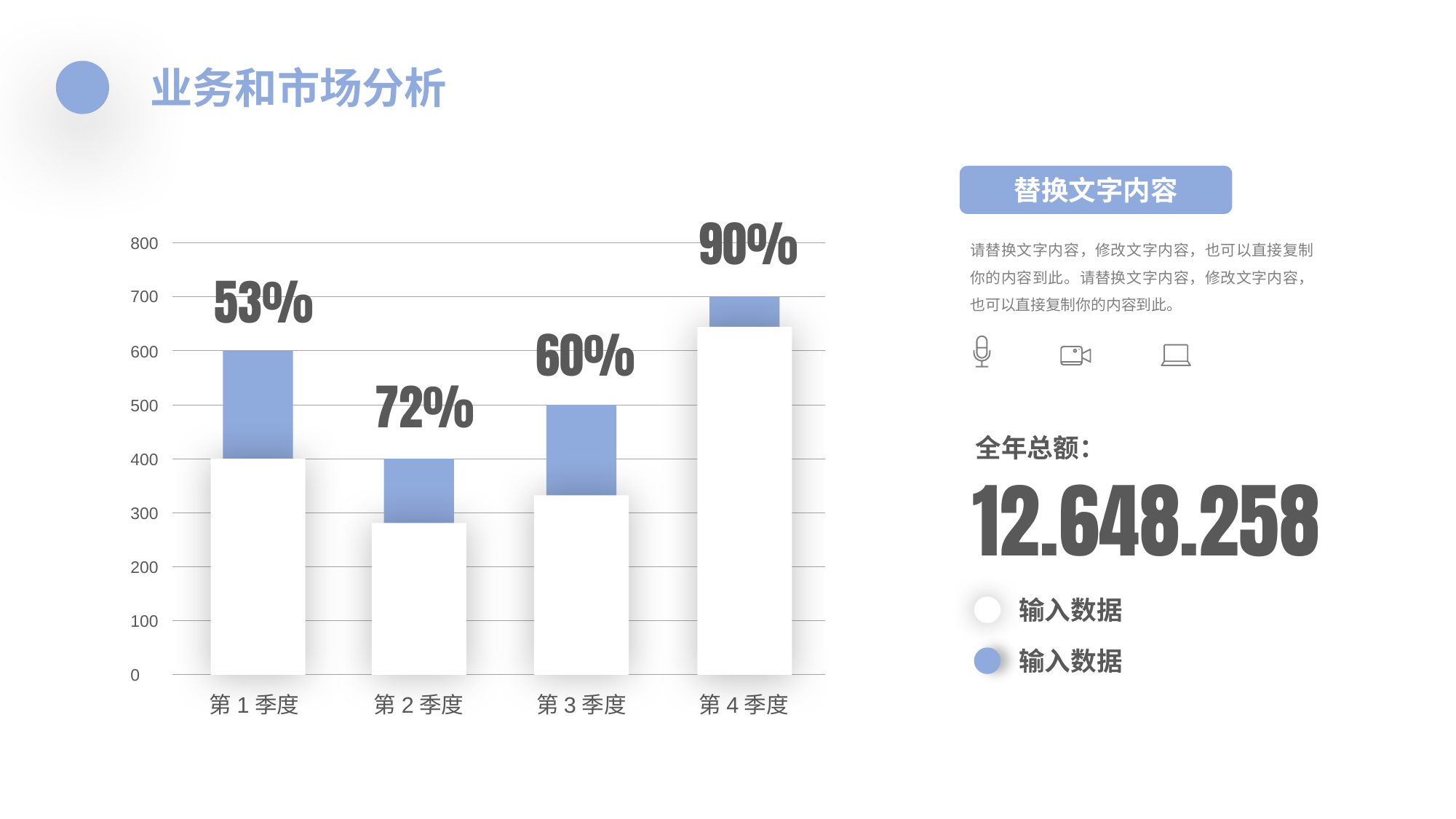

业务和市场分析

替换文字内容
90%
800
53%
700

60%
600

72%
500

400

300

200
100
0
第1季度
第2季度
第3季度
第4季度
请替换文字内容，修改文字内容，也可以直接复制你的内容到此。请替换文字内容，修改文字内容，也可以直接复制你的内容到此。

全年总额：
12.648.258
输入数据

输入数据